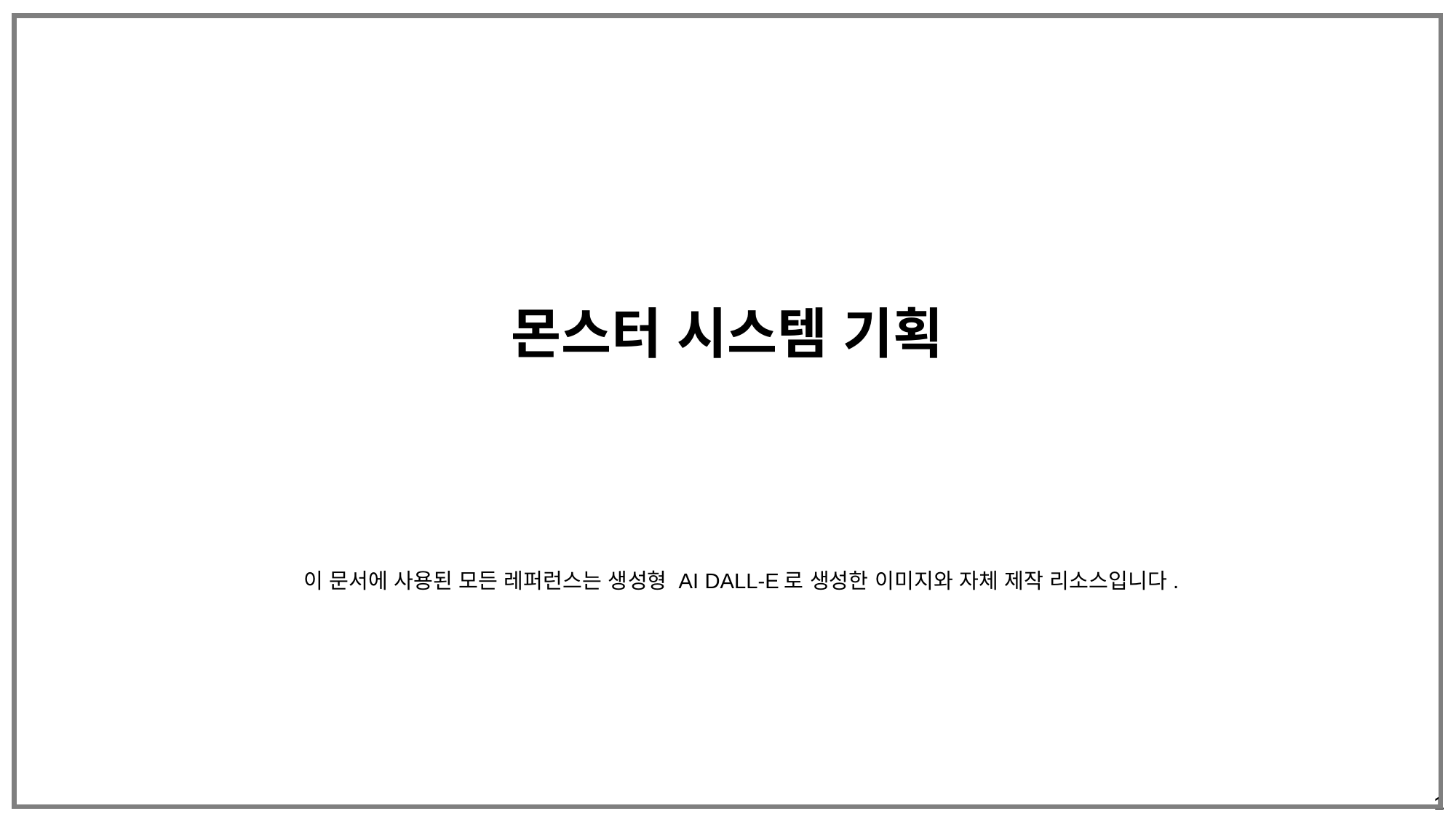

# 몬스터 시스템 기획
이 문서에 사용된 모든 레퍼런스는 생성형 AI DALL-E로 생성한 이미지와 자체 제작 리소스입니다.